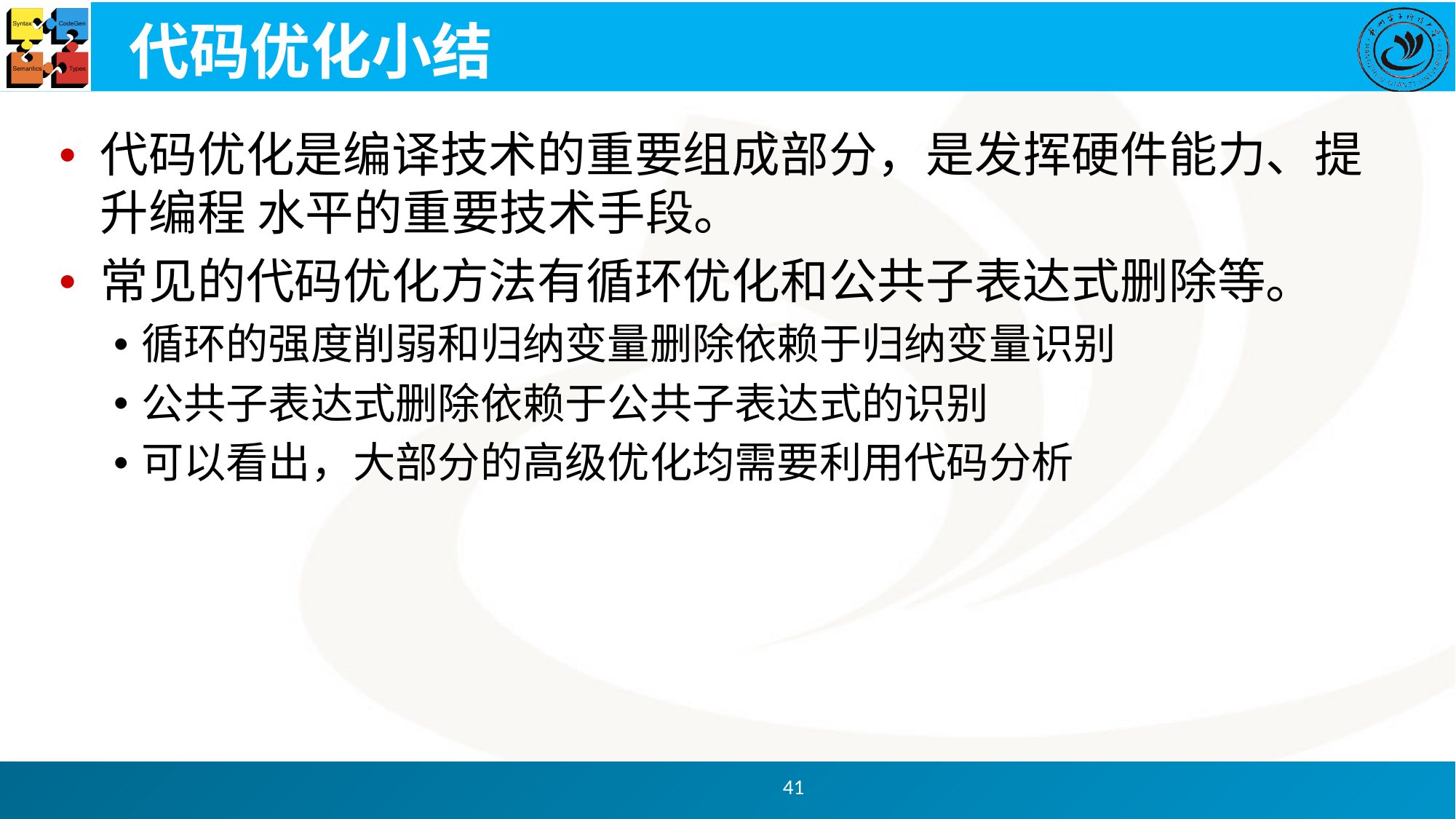

# 代码优化小结
代码优化是编译技术的重要组成部分，是发挥硬件能力、提升编程 水平的重要技术手段。
常见的代码优化方法有循环优化和公共子表达式删除等。
循环的强度削弱和归纳变量删除依赖于归纳变量识别
公共子表达式删除依赖于公共子表达式的识别
可以看出，大部分的高级优化均需要利用代码分析
41